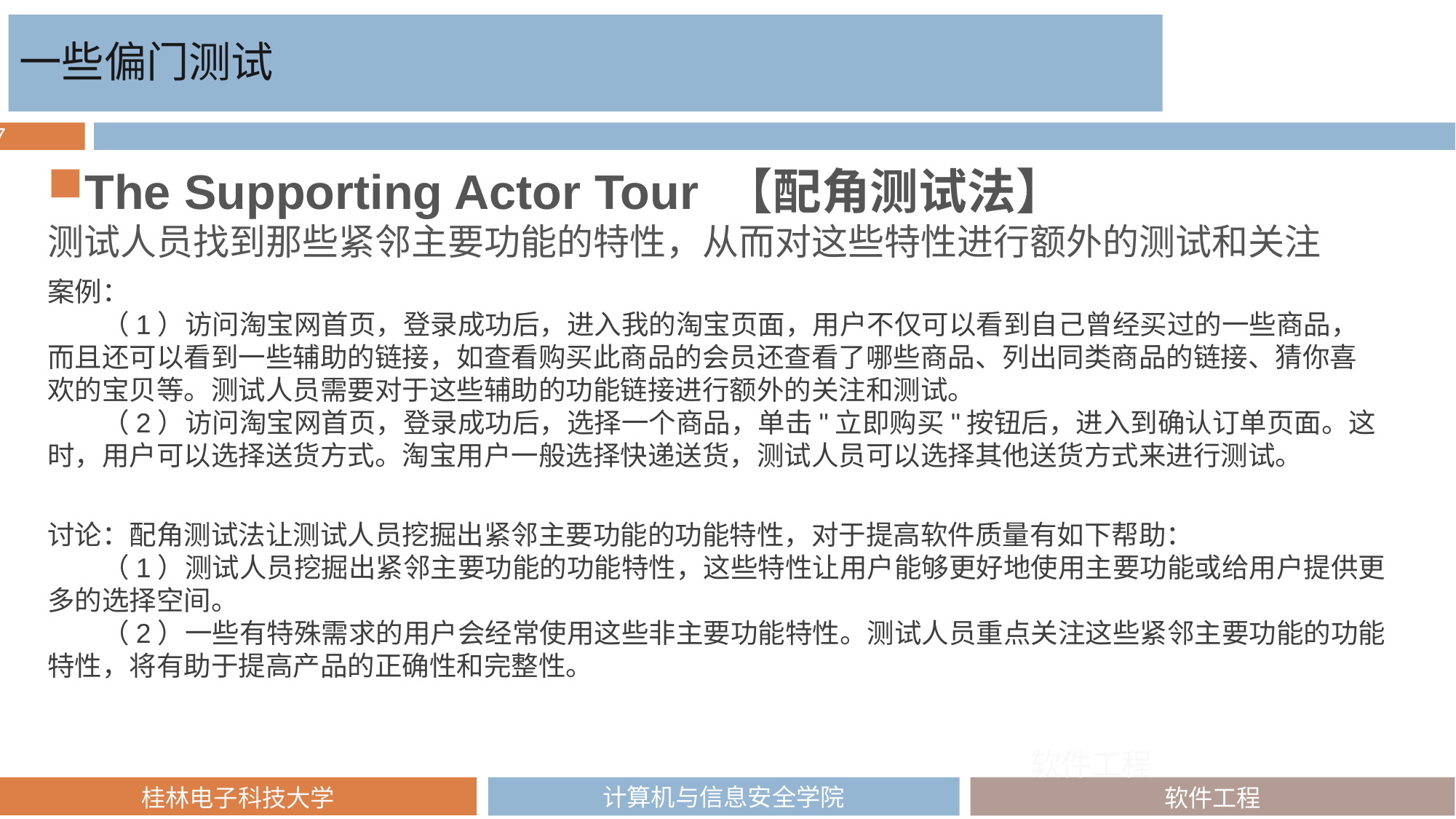

一些偏门测试

The Supporting Actor Tour 【配角测试法】
测试人员找到那些紧邻主要功能的特性，从而对这些特性进行额外的测试和关注
案例：
　　（1）访问淘宝网首页，登录成功后，进入我的淘宝页面，用户不仅可以看到自己曾经买过的一些商品，而且还可以看到一些辅助的链接，如查看购买此商品的会员还查看了哪些商品、列出同类商品的链接、猜你喜欢的宝贝等。测试人员需要对于这些辅助的功能链接进行额外的关注和测试。
　　（2）访问淘宝网首页，登录成功后，选择一个商品，单击"立即购买"按钮后，进入到确认订单页面。这时，用户可以选择送货方式。淘宝用户一般选择快递送货，测试人员可以选择其他送货方式来进行测试。
讨论：配角测试法让测试人员挖掘出紧邻主要功能的功能特性，对于提高软件质量有如下帮助：
　　（1）测试人员挖掘出紧邻主要功能的功能特性，这些特性让用户能够更好地使用主要功能或给用户提供更多的选择空间。
　　（2）一些有特殊需求的用户会经常使用这些非主要功能特性。测试人员重点关注这些紧邻主要功能的功能特性，将有助于提高产品的正确性和完整性。
软件工程